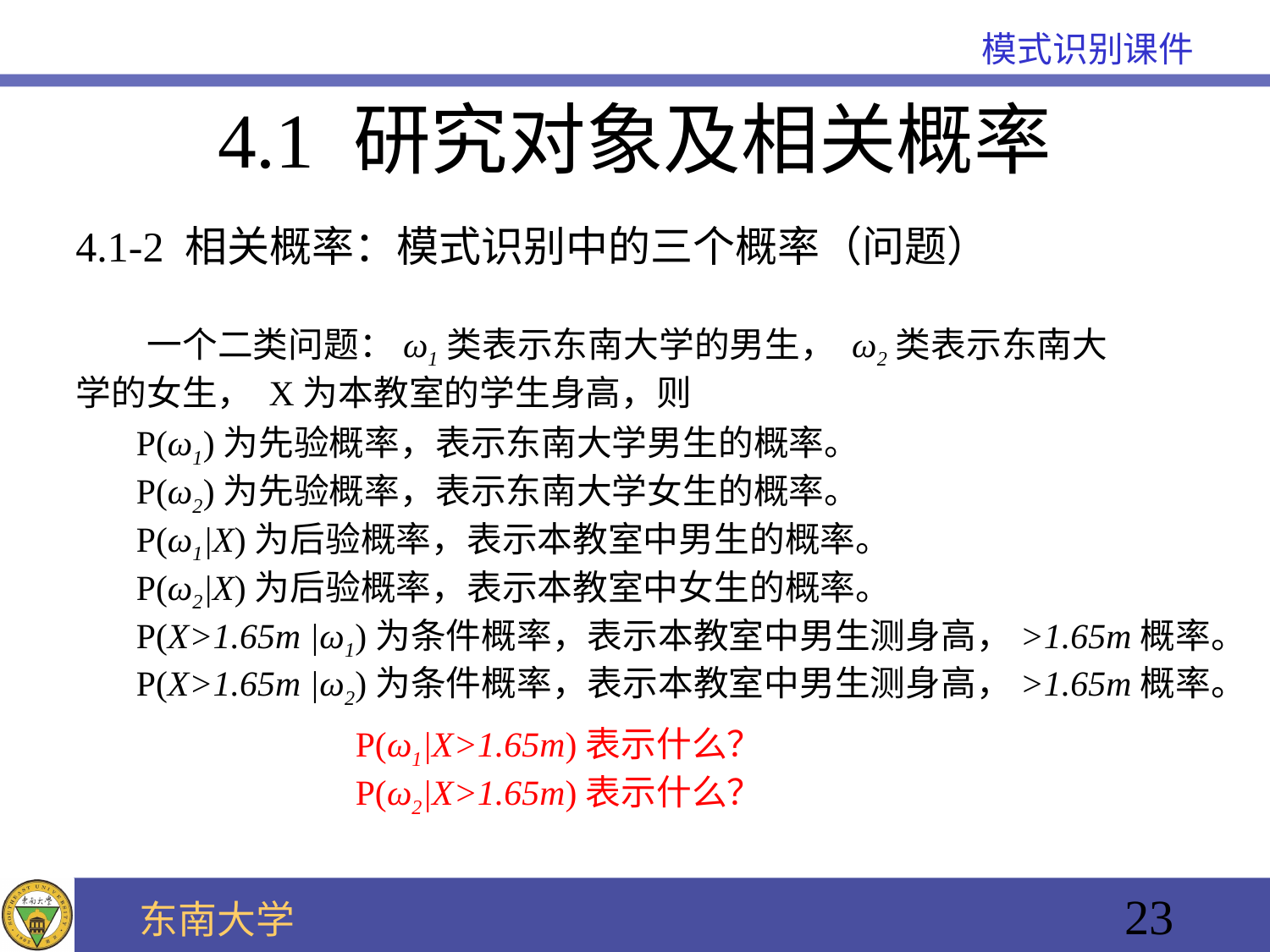

4.1 研究对象及相关概率
4.1-2 相关概率：模式识别中的三个概率（问题）
        一个二类问题：ω1类表示东南大学的男生， ω2类表示东南大学的女生， X为本教室的学生身高，则
P(ω1)为先验概率，表示东南大学男生的概率。
P(ω2)为先验概率，表示东南大学女生的概率。
P(ω1|X)为后验概率，表示本教室中男生的概率。
P(ω2|X)为后验概率，表示本教室中女生的概率。
P(X>1.65m |ω1)为条件概率，表示本教室中男生测身高，>1.65m概率。
P(X>1.65m |ω2)为条件概率，表示本教室中男生测身高，>1.65m概率。
P(ω1|X>1.65m)表示什么？
P(ω2|X>1.65m)表示什么？
23